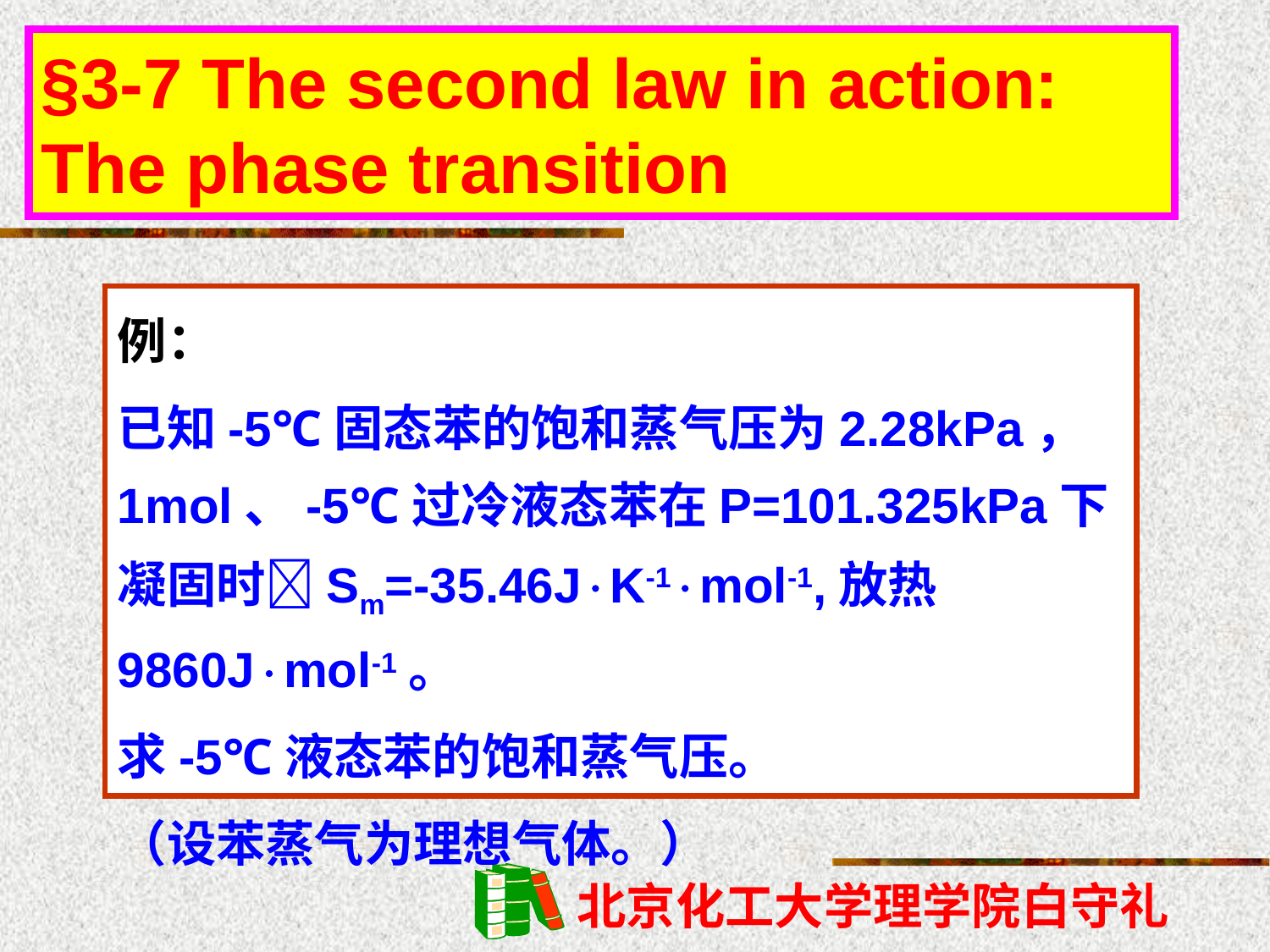

§3-7 The second law in action: The phase transition
例：
已知-5℃固态苯的饱和蒸气压为2.28kPa， 1mol、-5℃过冷液态苯在P=101.325kPa下凝固时ΔSm=-35.46J⋅K-1⋅mol-1,放热9860J⋅mol-1。
求-5℃液态苯的饱和蒸气压。
（设苯蒸气为理想气体。）